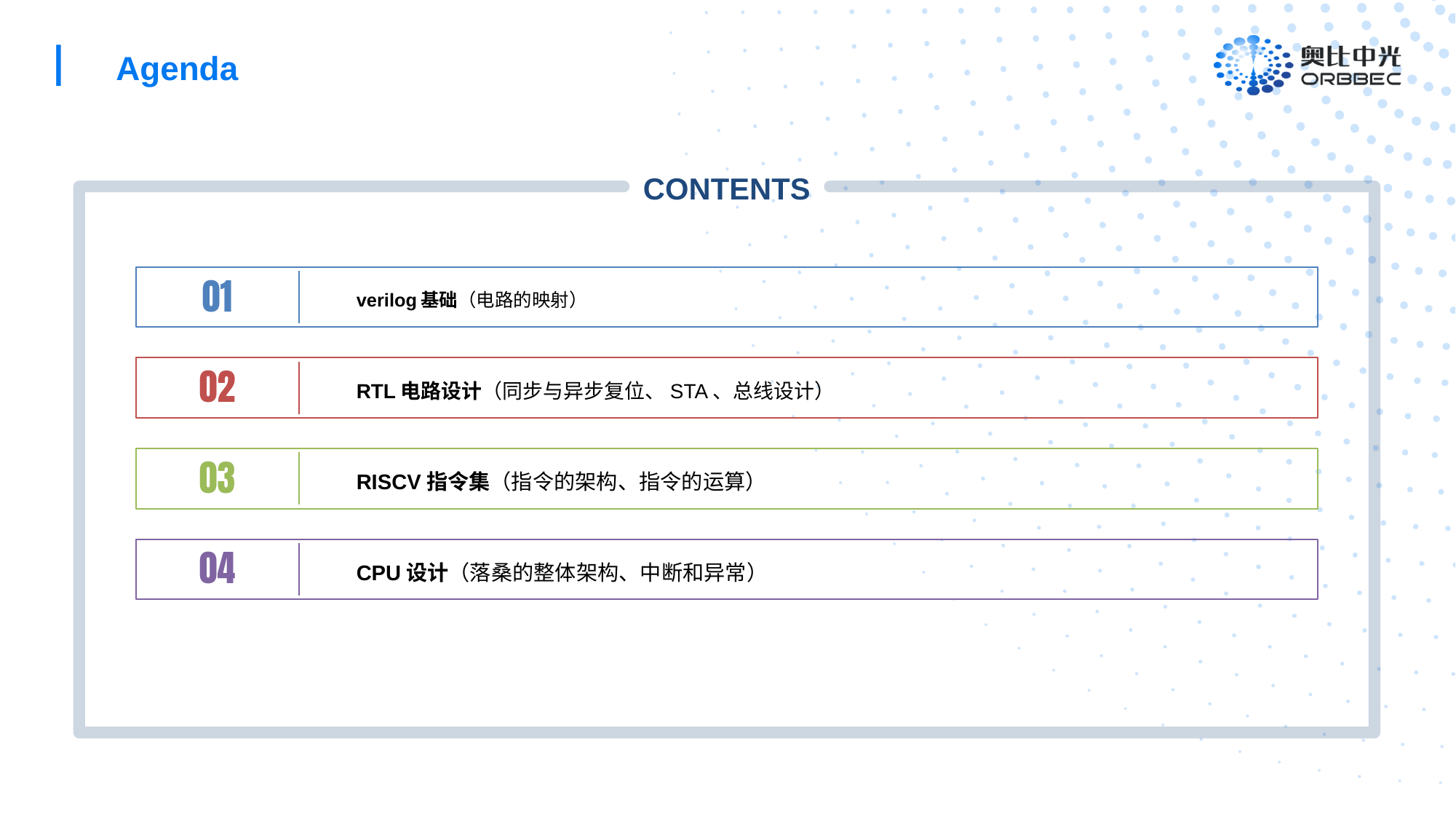

Agenda
CONTENTS

verilog基础（电路的映射）

01

RTL电路设计（同步与异步复位、STA、总线设计）

02
03
RISCV指令集（指令的架构、指令的运算）

04
CPU设计（落桑的整体架构、中断和异常）

2